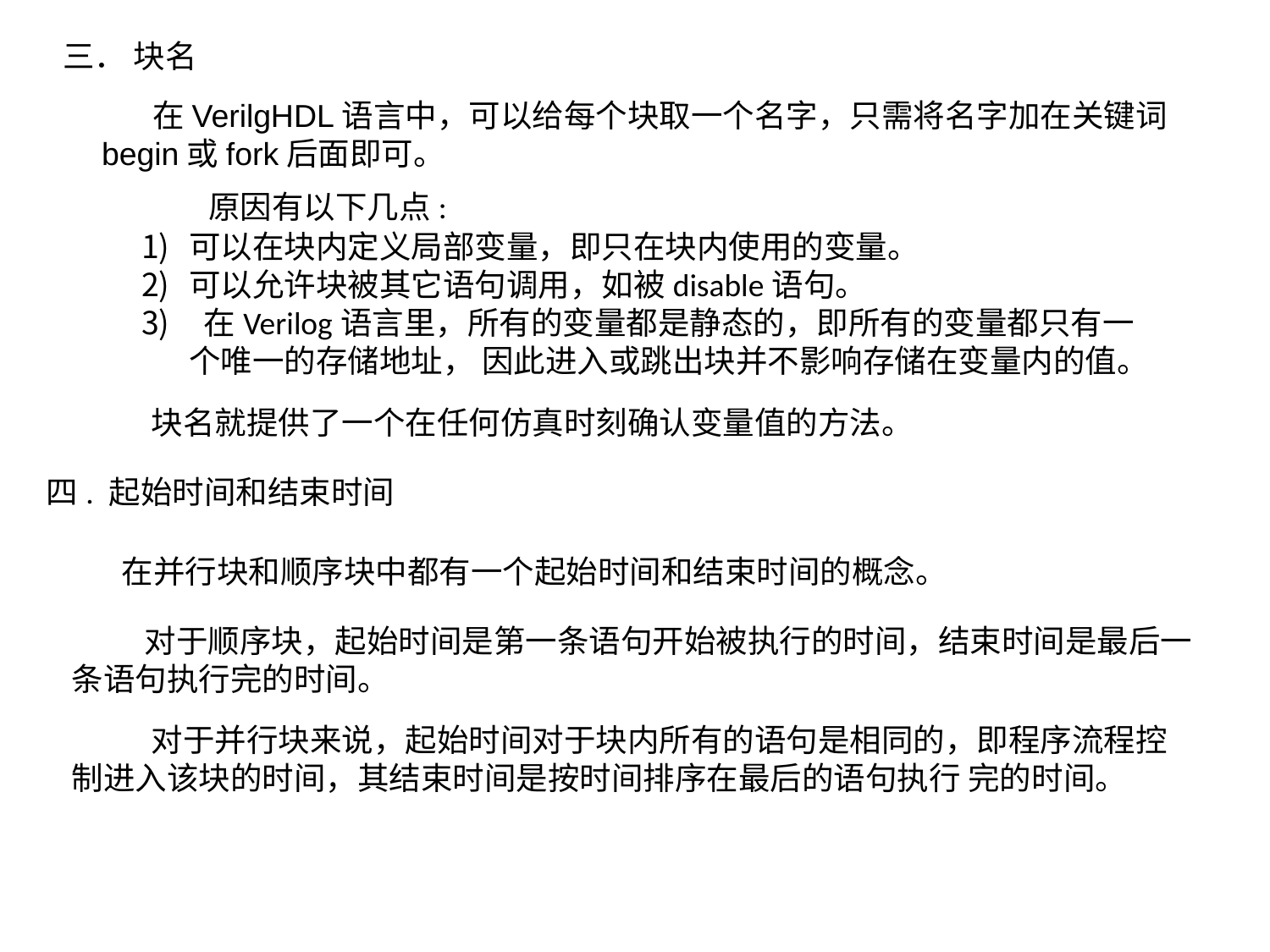

三． 块名
      在VerilgHDL语言中，可以给每个块取一个名字，只需将名字加在关键词begin或fork后面即可。
原因有以下几点:
可以在块内定义局部变量，即只在块内使用的变量。
可以允许块被其它语句调用，如被disable语句。
 在Verilog语言里，所有的变量都是静态的，即所有的变量都只有一个唯一的存储地址， 因此进入或跳出块并不影响存储在变量内的值。
块名就提供了一个在任何仿真时刻确认变量值的方法。
四. 起始时间和结束时间
在并行块和顺序块中都有一个起始时间和结束时间的概念。
         对于顺序块，起始时间是第一条语句开始被执行的时间，结束时间是最后一条语句执行完的时间。
          对于并行块来说，起始时间对于块内所有的语句是相同的，即程序流程控制进入该块的时间，其结束时间是按时间排序在最后的语句执行 完的时间。